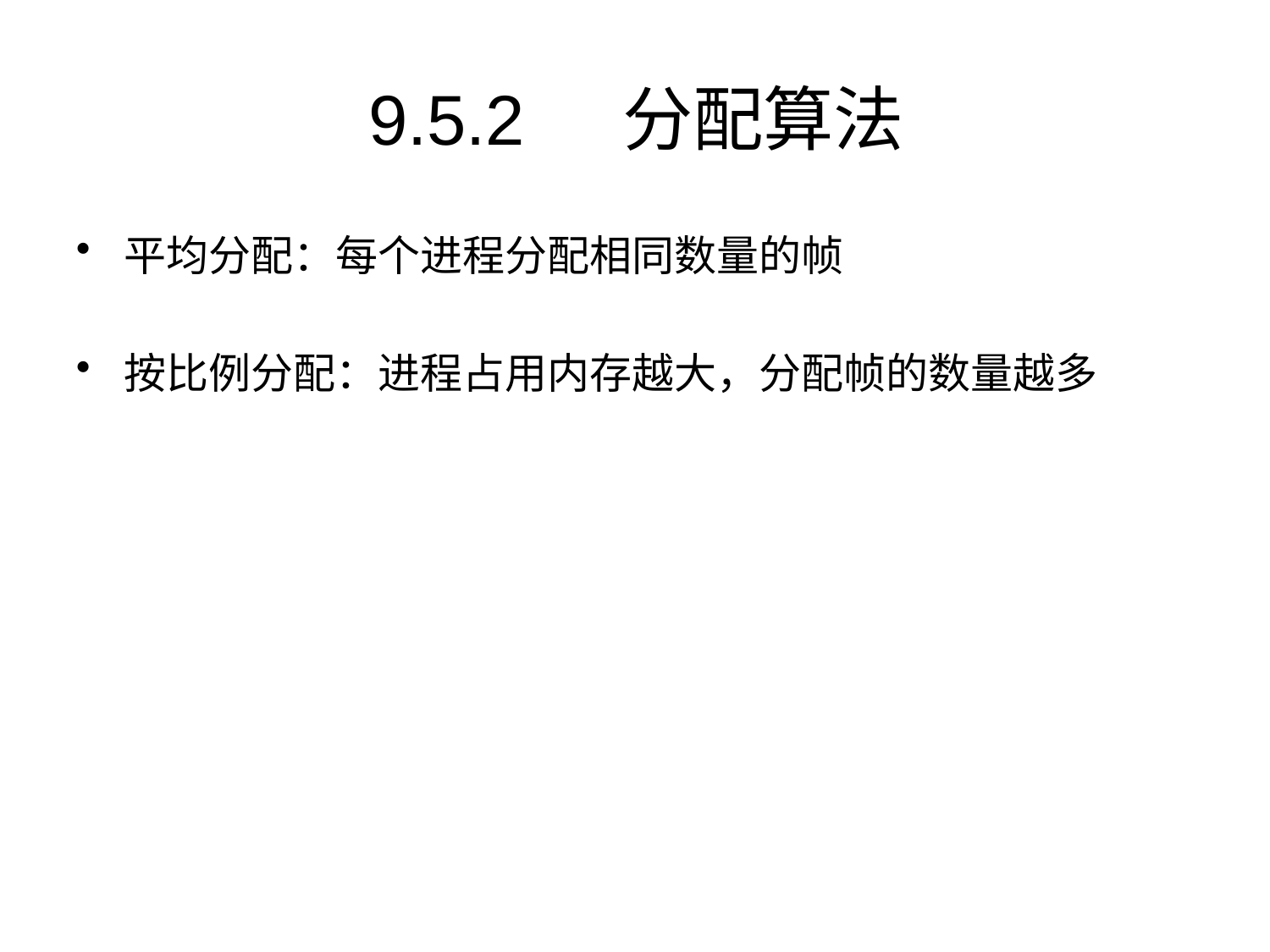

# 9.5.2	分配算法
平均分配：每个进程分配相同数量的帧

按比例分配：进程占用内存越大，分配帧的数量越多